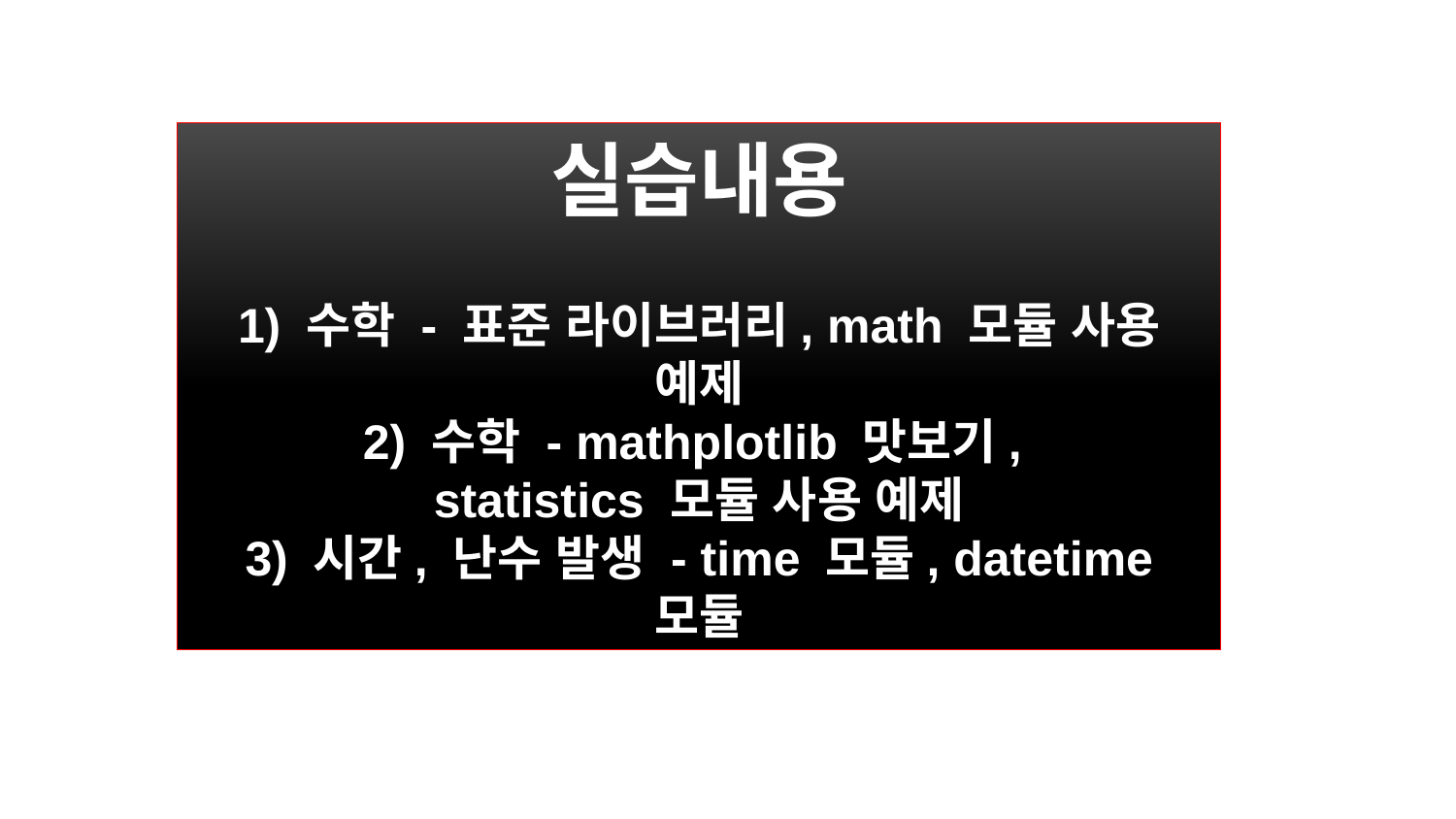

실습내용

1) 수학 - 표준 라이브러리, math 모듈 사용 예제
2) 수학 - mathplotlib 맛보기,
statistics 모듈 사용 예제
3) 시간, 난수 발생 - time 모듈, datetime 모듈